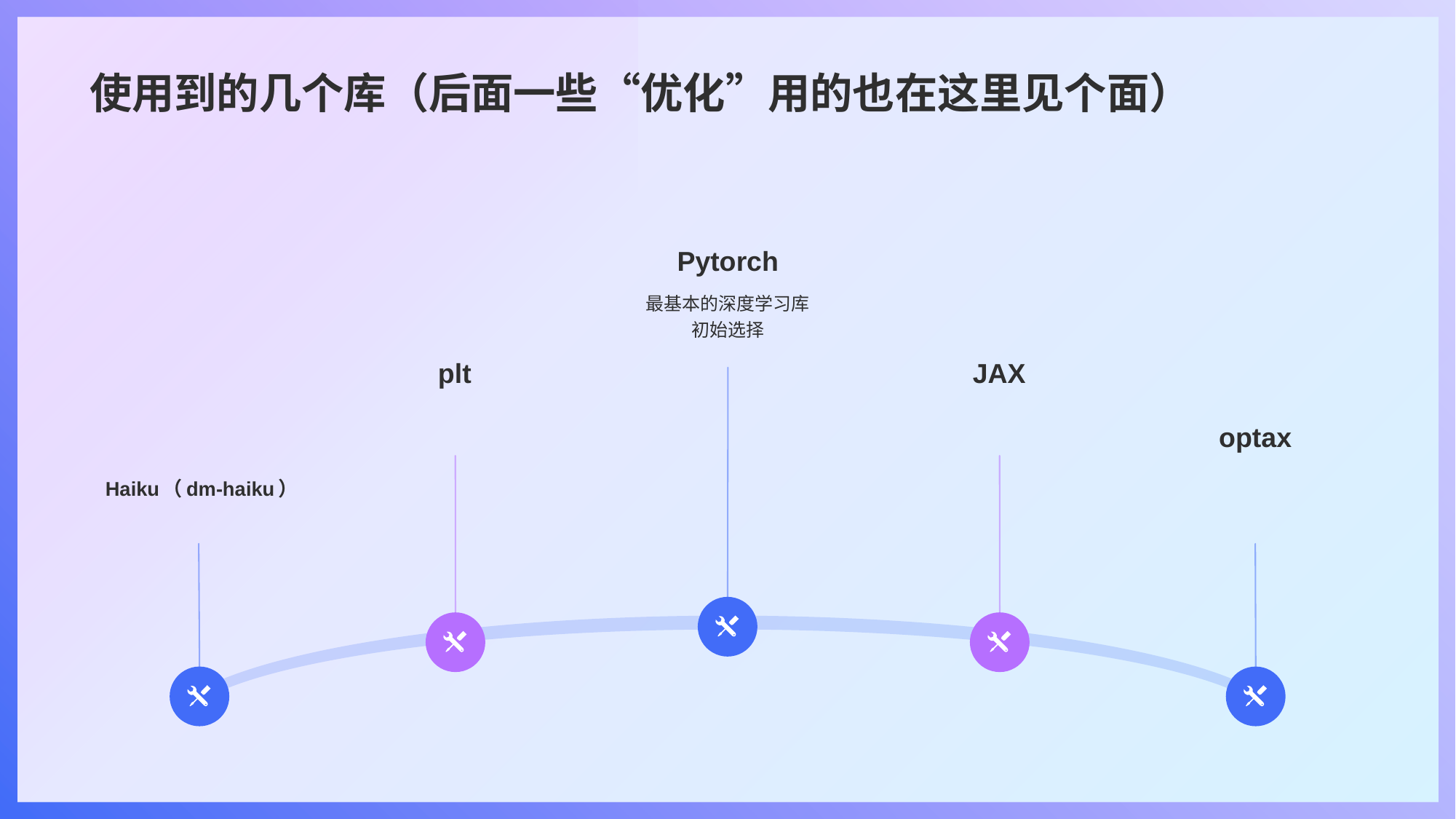

# 使用到的几个库（后面一些“优化”用的也在这里见个面）

Pytorch
最基本的深度学习库
初始选择

plt

JAX

optax

Haiku（dm-haiku）